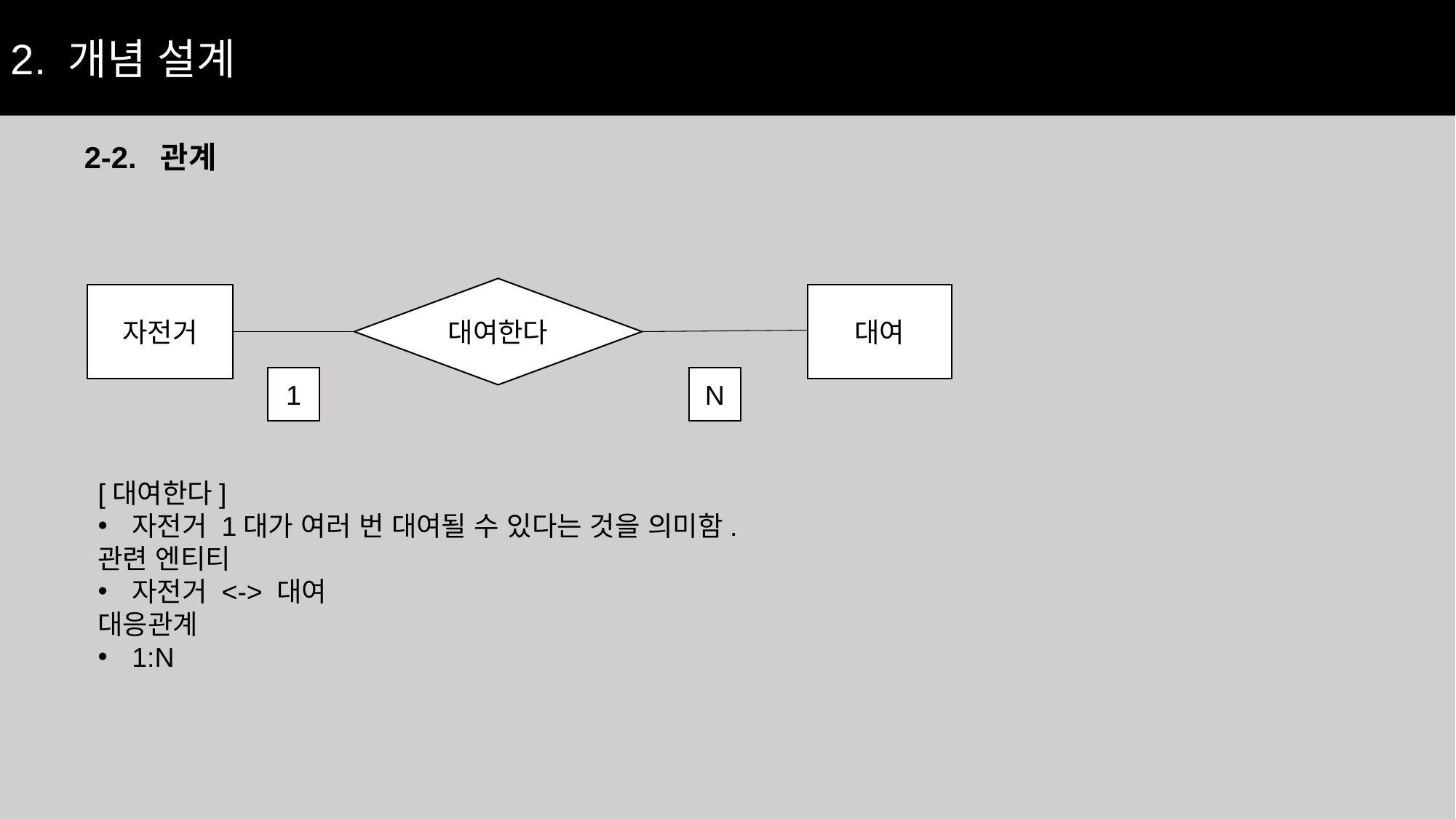

2. 개념 설계
2-2.  관계
대여한다
자전거
대여
1
N
[대여한다]
자전거 1대가 여러 번 대여될 수 있다는 것을 의미함.
관련 엔티티
자전거 <-> 대여
대응관계
1:N
17